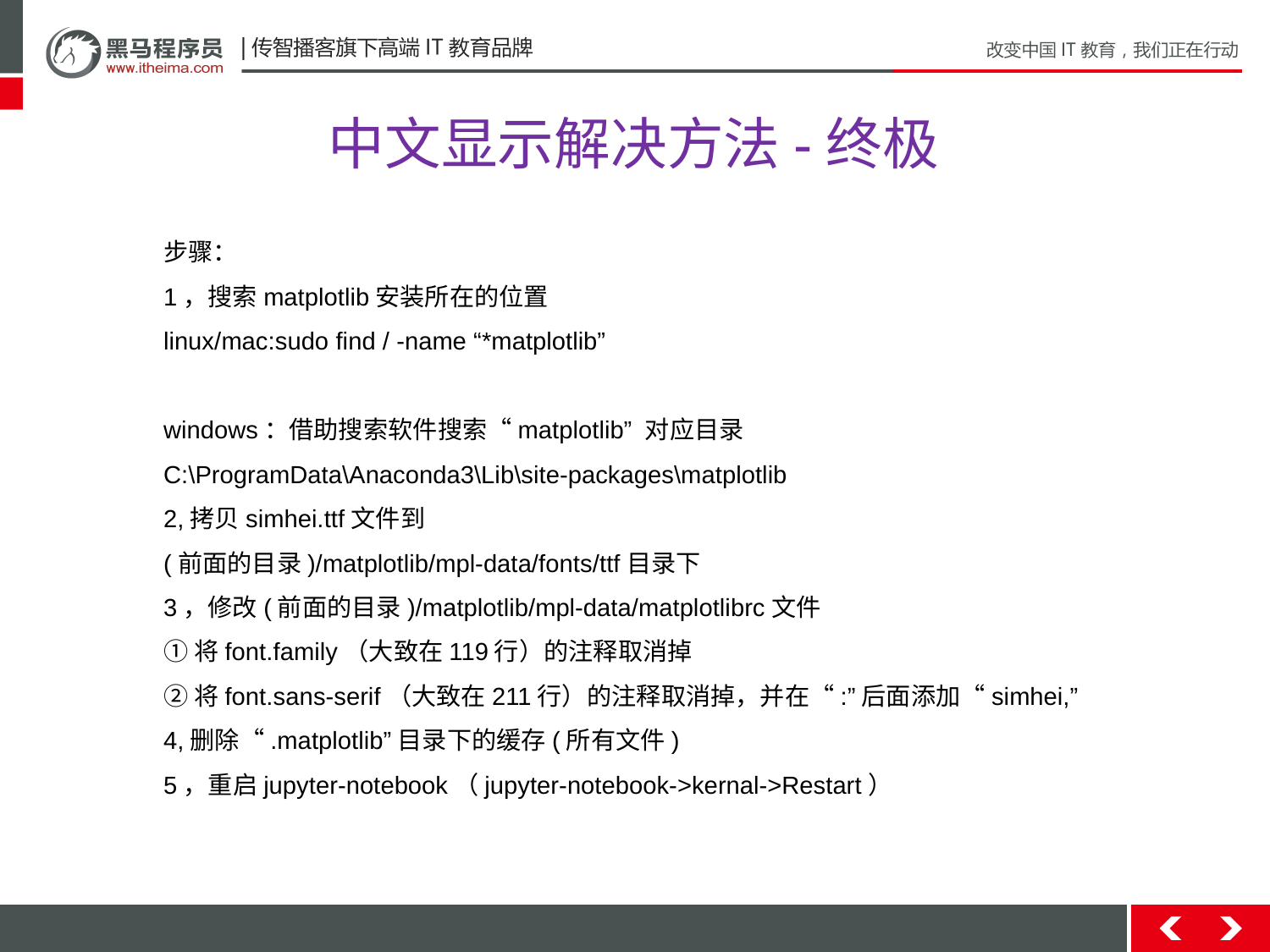

# 中文显示解决方法-终极
步骤：
1，搜索matplotlib安装所在的位置
linux/mac:sudo find / -name “*matplotlib”

windows：借助搜索软件搜索“matplotlib” 对应目录
C:\ProgramData\Anaconda3\Lib\site-packages\matplotlib
2,拷贝simhei.ttf文件到
(前面的目录)/matplotlib/mpl-data/fonts/ttf目录下
3，修改(前面的目录)/matplotlib/mpl-data/matplotlibrc文件
①将font.family（大致在119行）的注释取消掉
②将font.sans-serif（大致在211行）的注释取消掉，并在“:”后面添加“simhei,”
4,删除“.matplotlib”目录下的缓存(所有文件)
5，重启jupyter-notebook（jupyter-notebook->kernal->Restart）